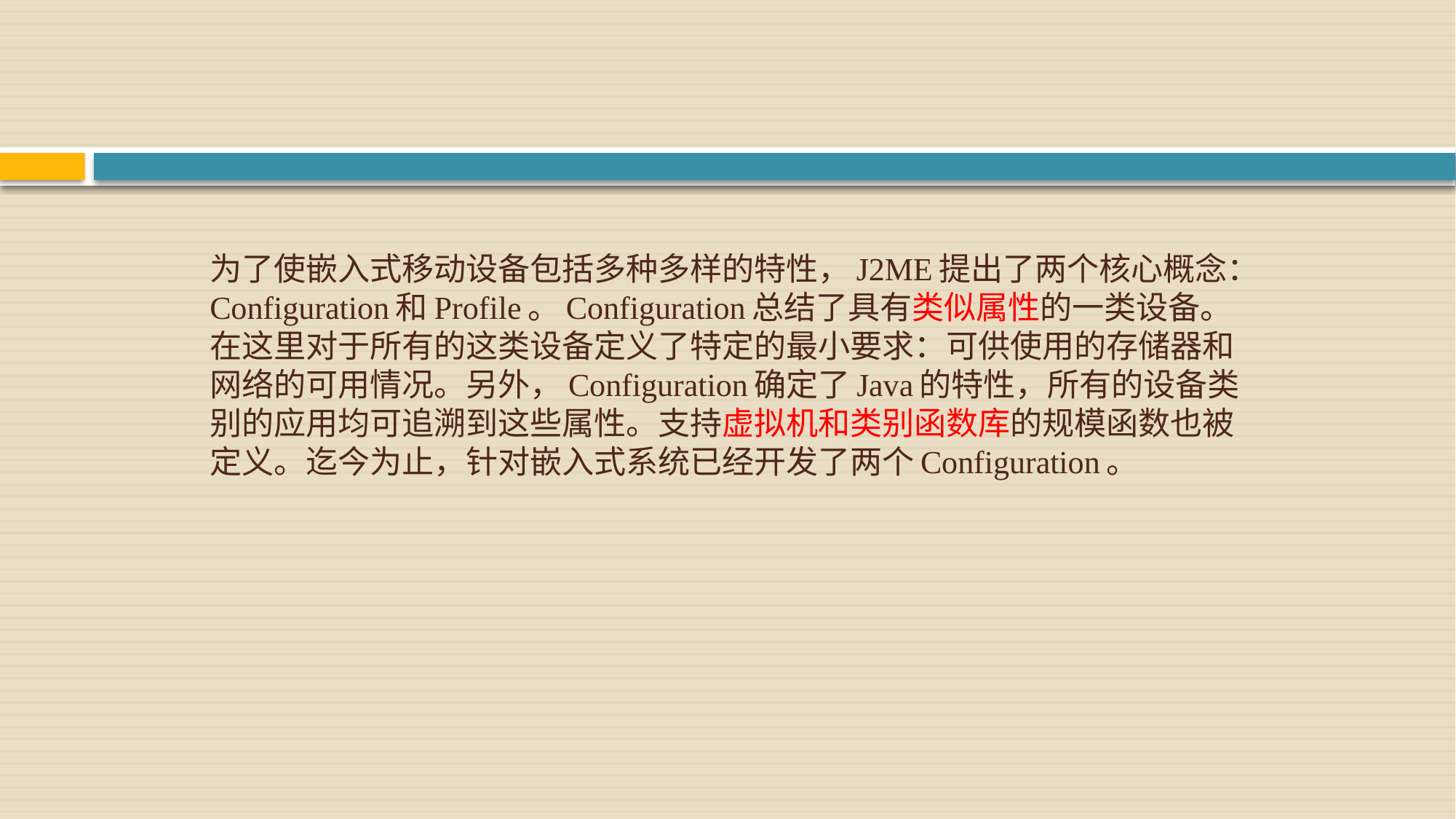

# 为了使嵌入式移动设备包括多种多样的特性，J2ME提出了两个核心概念：Configuration和Profile。Configuration总结了具有类似属性的一类设备。在这里对于所有的这类设备定义了特定的最小要求：可供使用的存储器和网络的可用情况。另外，Configuration确定了Java的特性，所有的设备类别的应用均可追溯到这些属性。支持虚拟机和类别函数库的规模函数也被定义。迄今为止，针对嵌入式系统已经开发了两个Configuration。